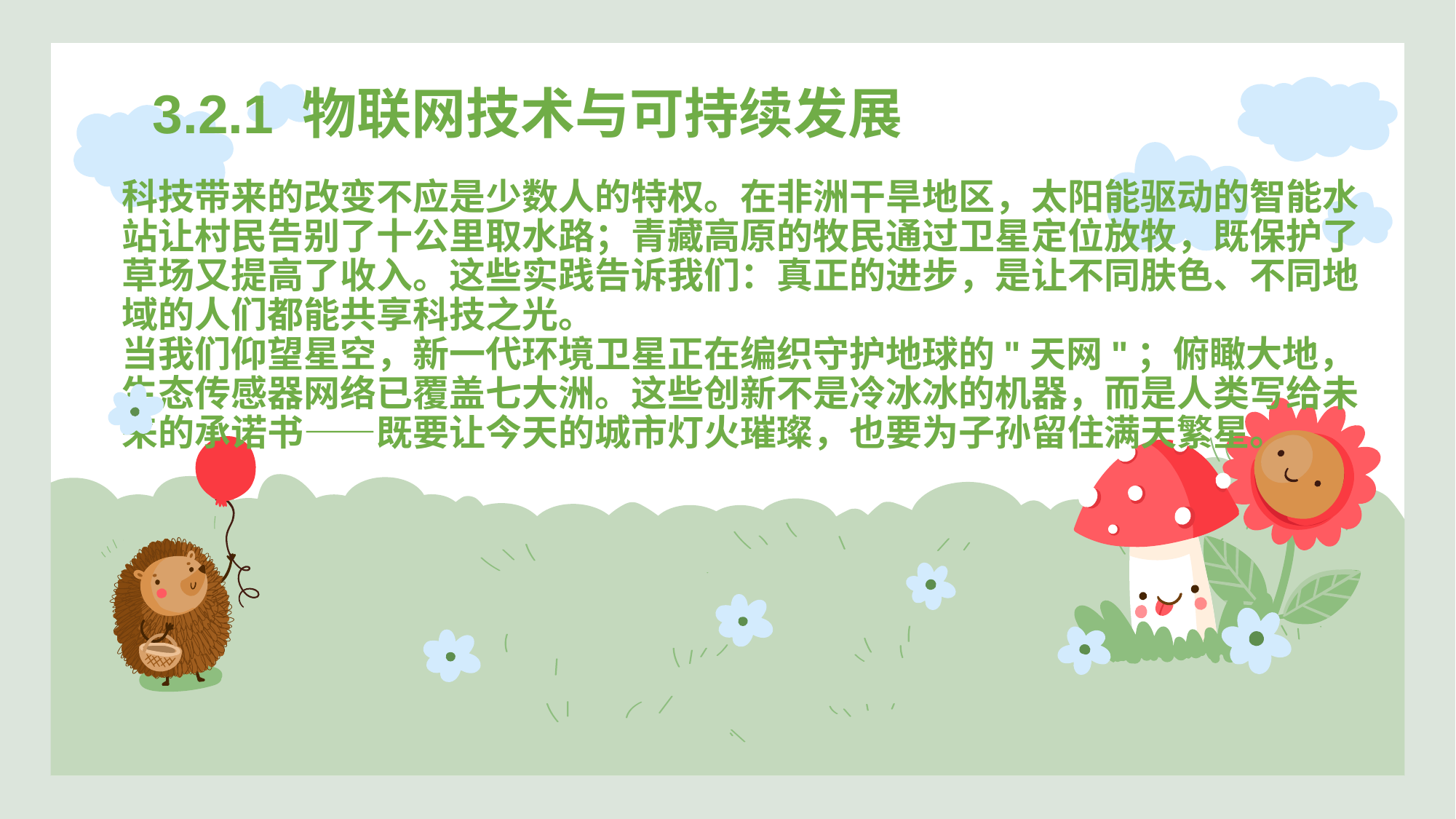

3.2.1 物联网技术与可持续发展

科技带来的改变不应是少数人的特权。在非洲干旱地区，太阳能驱动的智能水站让村民告别了十公里取水路；青藏高原的牧民通过卫星定位放牧，既保护了草场又提高了收入。这些实践告诉我们：真正的进步，是让不同肤色、不同地域的人们都能共享科技之光。
当我们仰望星空，新一代环境卫星正在编织守护地球的"天网"；俯瞰大地，生态传感器网络已覆盖七大洲。这些创新不是冷冰冰的机器，而是人类写给未来的承诺书——既要让今天的城市灯火璀璨，也要为子孙留住满天繁星。